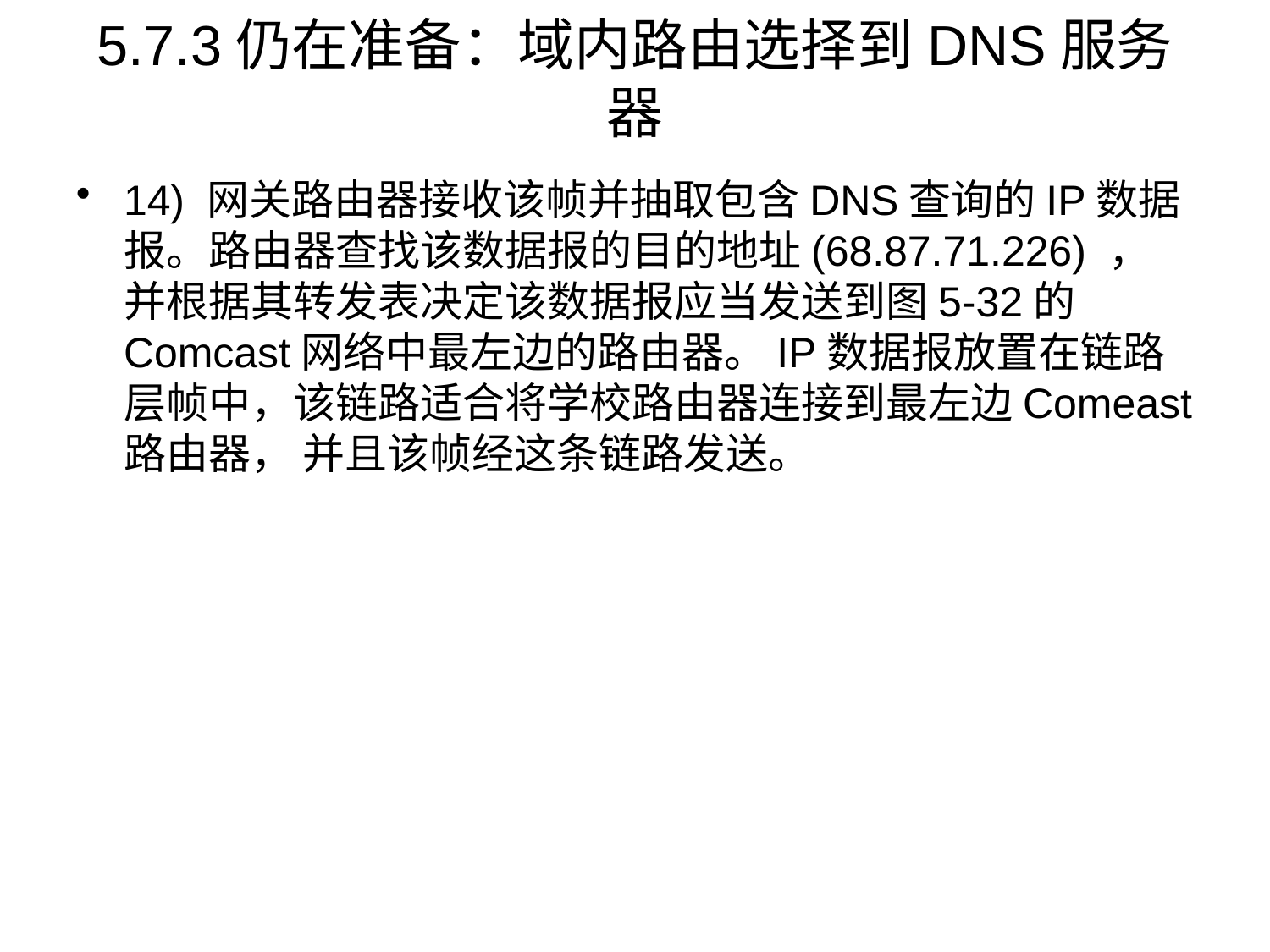

# 5.7.3仍在准备：域内路由选择到DNS服务器
14) 网关路由器接收该帧并抽取包含DNS查询的IP数据报。路由器查找该数据报的目的地址(68.87.71.226) ， 并根据其转发表决定该数据报应当发送到图5-32的Comcast网络中最左边的路由器。IP数据报放置在链路层帧中，该链路适合将学校路由器连接到最左边Comeast路由器， 并且该帧经这条链路发送。